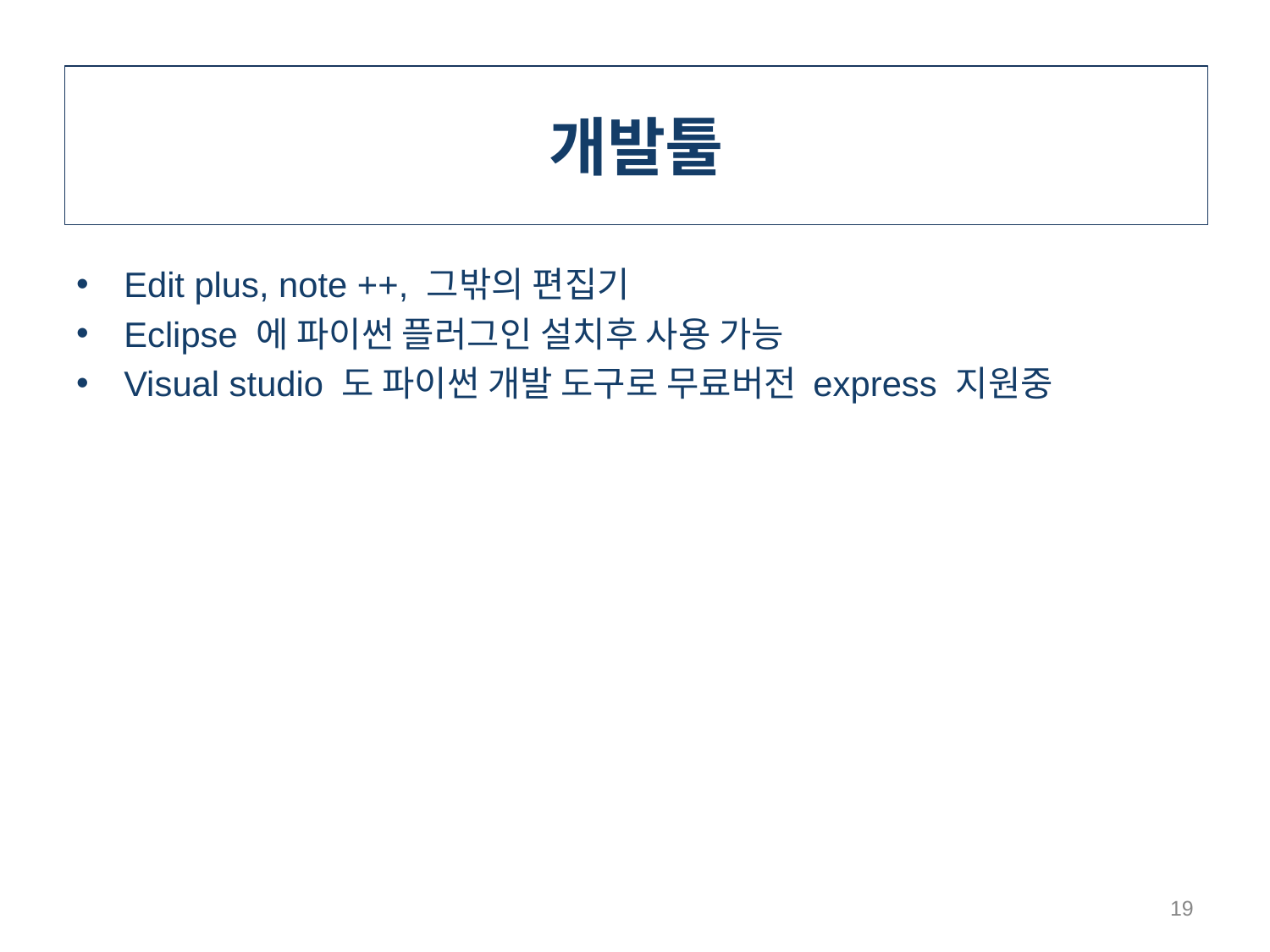

# 개발툴
Edit plus, note ++, 그밖의 편집기
Eclipse 에 파이썬 플러그인 설치후 사용 가능
Visual studio 도 파이썬 개발 도구로 무료버전 express 지원중

19